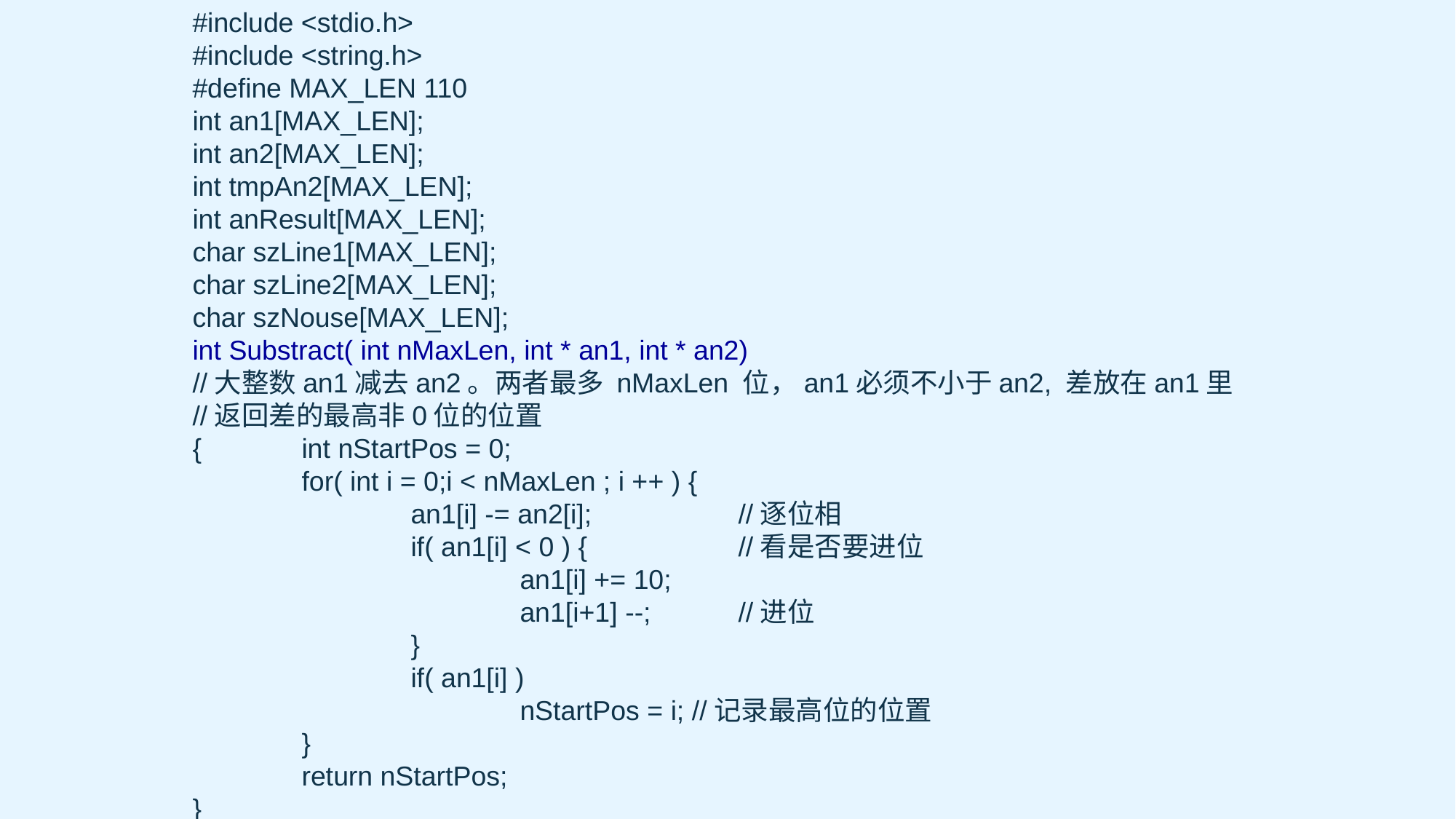

#include <stdio.h>
#include <string.h>
#define MAX_LEN 110
int an1[MAX_LEN];
int an2[MAX_LEN];
int tmpAn2[MAX_LEN];
int anResult[MAX_LEN];
char szLine1[MAX_LEN];
char szLine2[MAX_LEN];
char szNouse[MAX_LEN];
int Substract( int nMaxLen, int * an1, int * an2)
//大整数an1减去an2。两者最多 nMaxLen 位，an1必须不小于an2, 差放在an1里
//返回差的最高非0位的位置
{	int nStartPos = 0;
	for( int i = 0;i < nMaxLen ; i ++ ) {
		an1[i] -= an2[i];		//逐位相
		if( an1[i] < 0 ) {		//看是否要进位
			an1[i] += 10;
			an1[i+1] --;	//进位
		}
		if( an1[i] )
			nStartPos = i; //记录最高位的位置
	}
	return nStartPos;
}